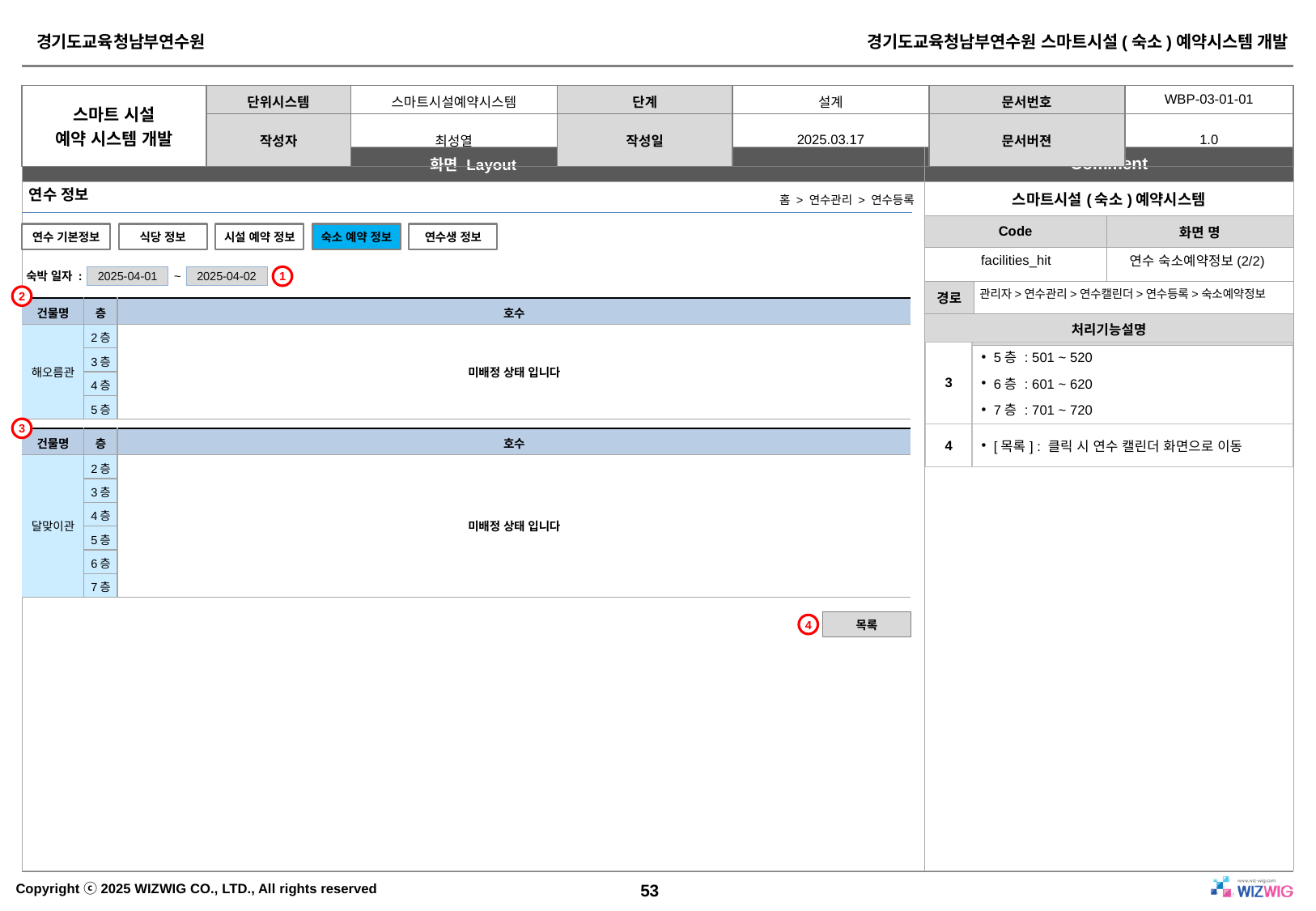

연수 정보
홈 > 연수관리 > 연수등록
연수 기본정보
식당 정보
시설 예약 정보
숙소 예약 정보
연수생 정보
facilities_hit
연수 숙소예약정보(2/2)
2025-04-01
2025-04-02
1
숙박 일자 :
~
관리자>연수관리>연수캘린더>연수등록>숙소예약정보
2
| 건물명 | 층 | 호수 |
| --- | --- | --- |
| 해오름관 | 2층 | 미배정 상태 입니다 |
|  | 3층 |  |
|  | 4층 |  |
|  | 5층 |  |
| 3 | 5층 : 501 ~ 520 6층 : 601 ~ 620 7층 : 701 ~ 720 |
| --- | --- |
| 4 | [목록] : 클릭 시 연수 캘린더 화면으로 이동 |
3
| 건물명 | 층 | 호수 |
| --- | --- | --- |
| 달맞이관 | 2층 | 미배정 상태 입니다 |
|  | 3층 |  |
|  | 4층 |  |
|  | 5층 |  |
|  | 6층 |  |
|  | 7층 |  |
목록
4